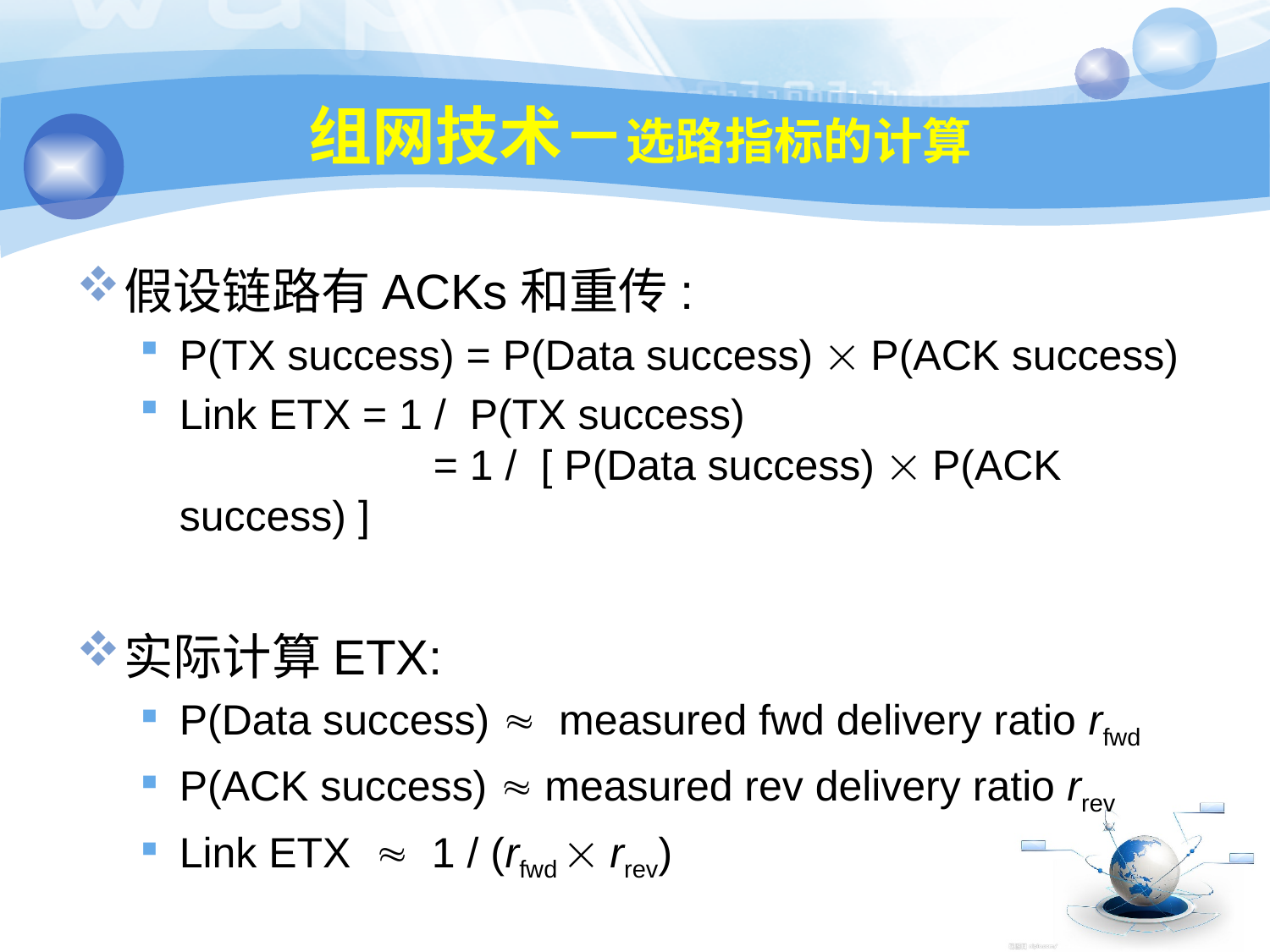

47
# 组网技术－选路指标的计算
假设链路有ACKs和重传:
P(TX success) = P(Data success) × P(ACK success)
Link ETX = 1 /  P(TX success)
		= 1 /  [ P(Data success) × P(ACK success) ]

实际计算ETX:
P(Data success) ≈  measured fwd delivery ratio rfwd
P(ACK success) ≈ measured rev delivery ratio rrev
Link ETX  ≈  1 / (rfwd × rrev)